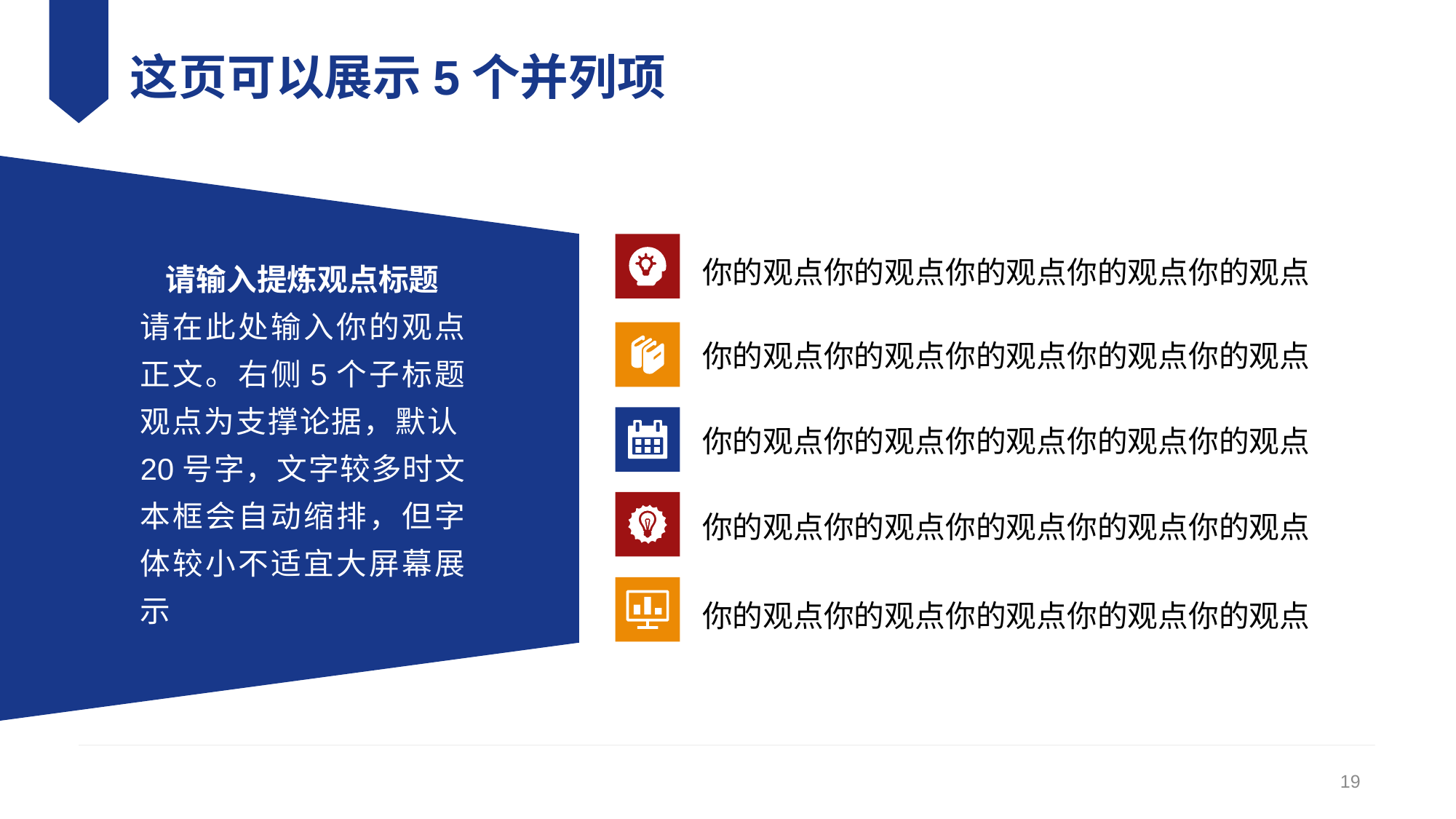

# 这页可以展示5个并列项

请输入提炼观点标题
请在此处输入你的观点正文。右侧5个子标题观点为支撑论据，默认20号字，文字较多时文本框会自动缩排，但字体较小不适宜大屏幕展示
你的观点你的观点你的观点你的观点你的观点

你的观点你的观点你的观点你的观点你的观点

你的观点你的观点你的观点你的观点你的观点

你的观点你的观点你的观点你的观点你的观点

你的观点你的观点你的观点你的观点你的观点

19